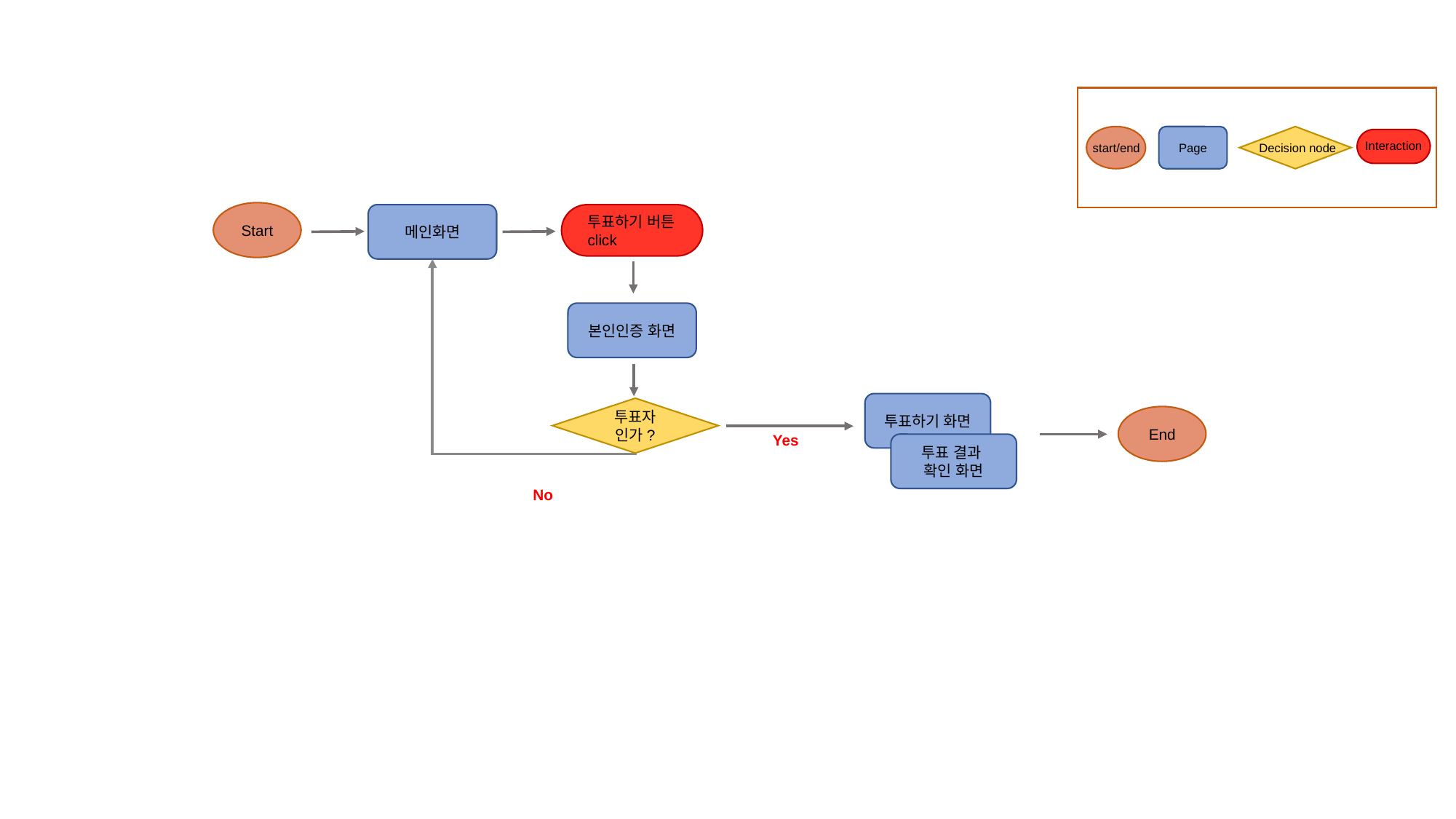

Page

Interaction

Decision node

start/end

Start
메인화면

투표하기 버튼
click
본인인증 화면
투표하기 화면
투표자 인가?
End
Yes
투표 결과
확인 화면
No